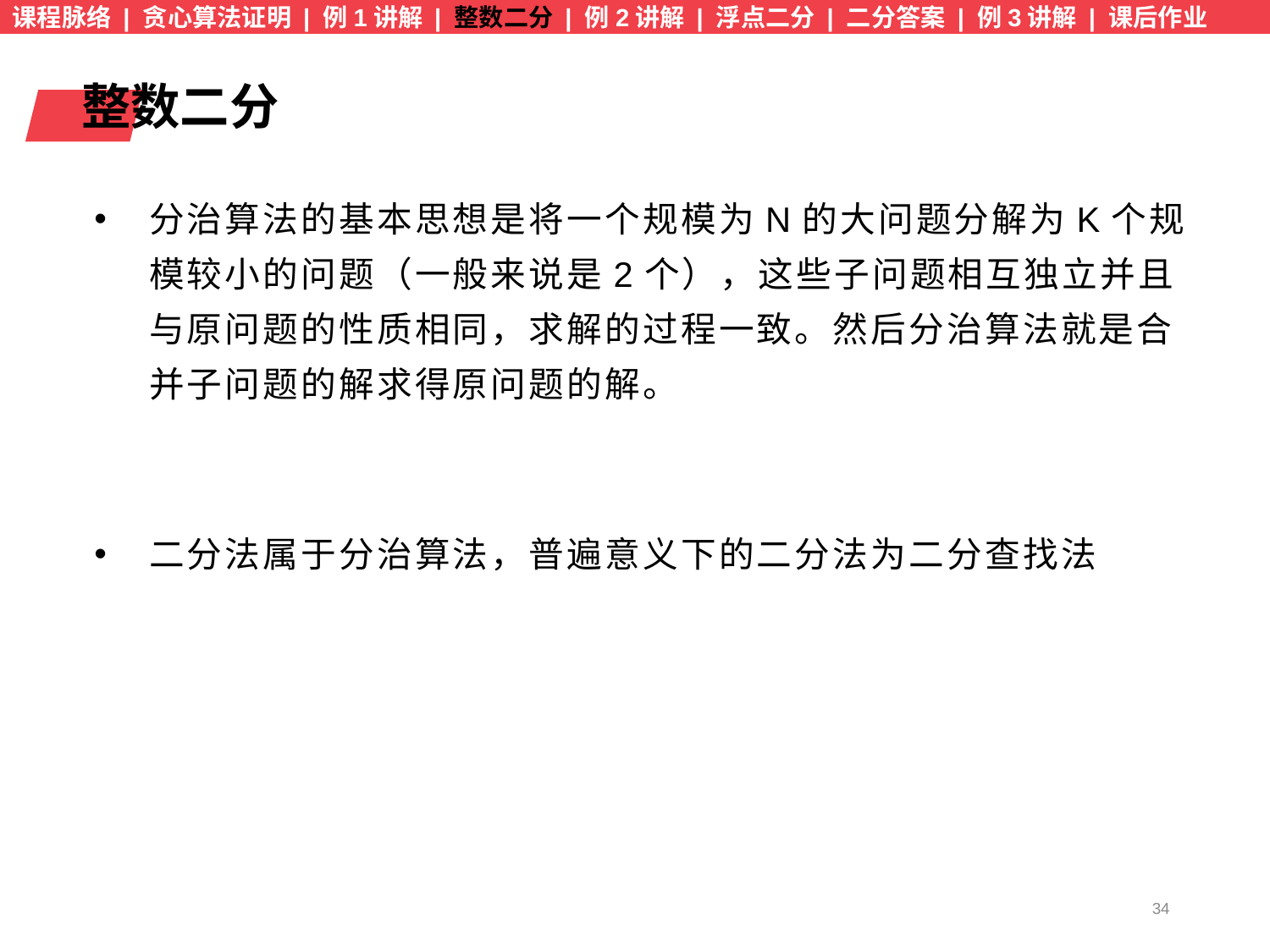

课程脉络 | 贪心算法证明 | 例1讲解 | 整数二分 | 例2讲解 | 浮点二分 | 二分答案 | 例3讲解 | 课后作业
整数二分

分治算法的基本思想是将一个规模为N的大问题分解为K个规模较小的问题（一般来说是2个），这些子问题相互独立并且与原问题的性质相同，求解的过程一致。然后分治算法就是合并子问题的解求得原问题的解。

二分法属于分治算法，普遍意义下的二分法为二分查找法

34